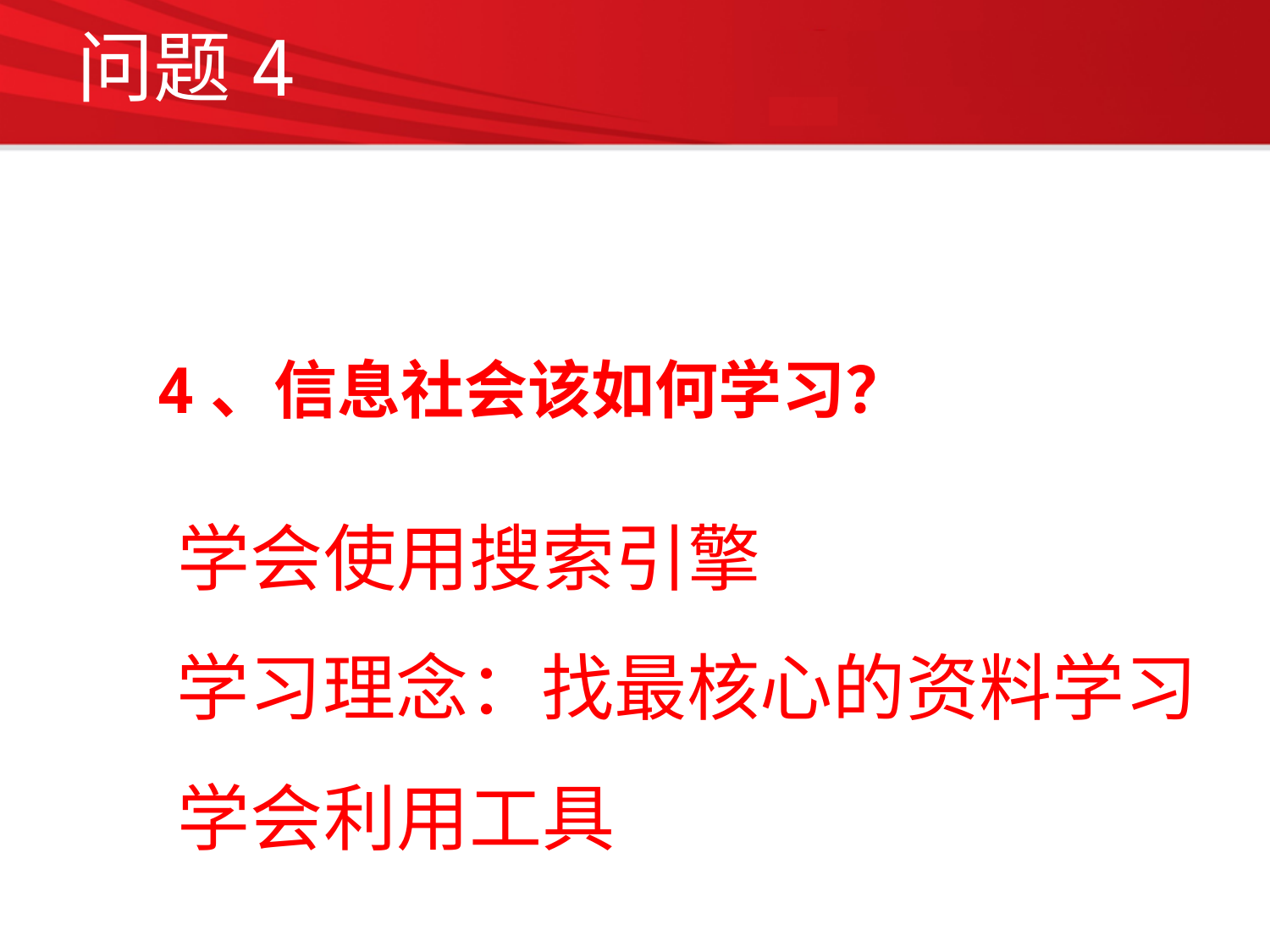

# 问题4

4、信息社会该如何学习？

学会使用搜索引擎
学习理念：找最核心的资料学习
学会利用工具